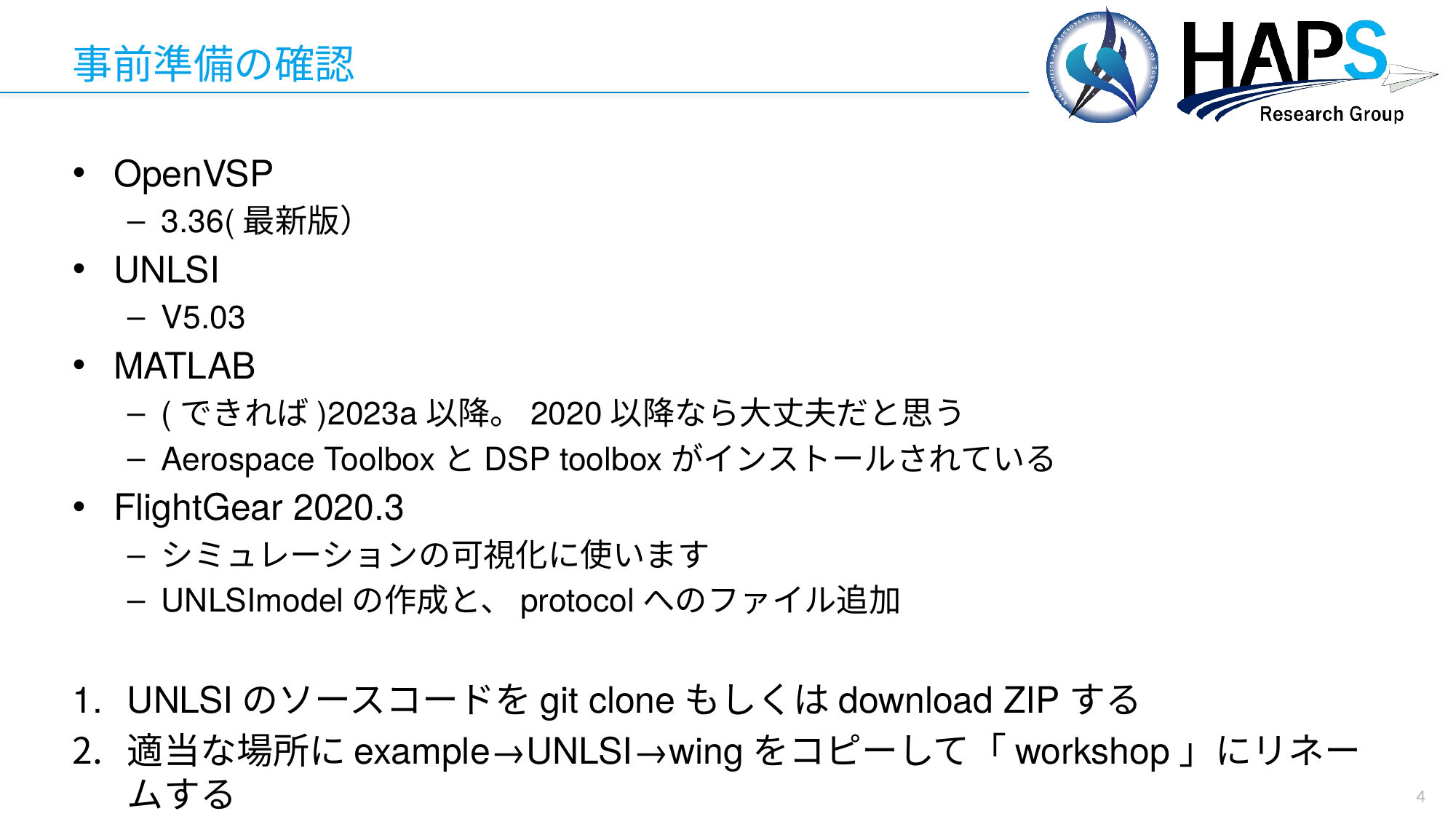

# 事前準備の確認
OpenVSP
3.36(最新版）
UNLSI
V5.03
MATLAB
(できれば)2023a以降。2020以降なら大丈夫だと思う
Aerospace ToolboxとDSP toolboxがインストールされている
FlightGear 2020.3
シミュレーションの可視化に使います
UNLSImodelの作成と、protocolへのファイル追加

UNLSIのソースコードをgit cloneもしくはdownload ZIPする
適当な場所にexample→UNLSI→wingをコピーして「workshop」にリネームする

4